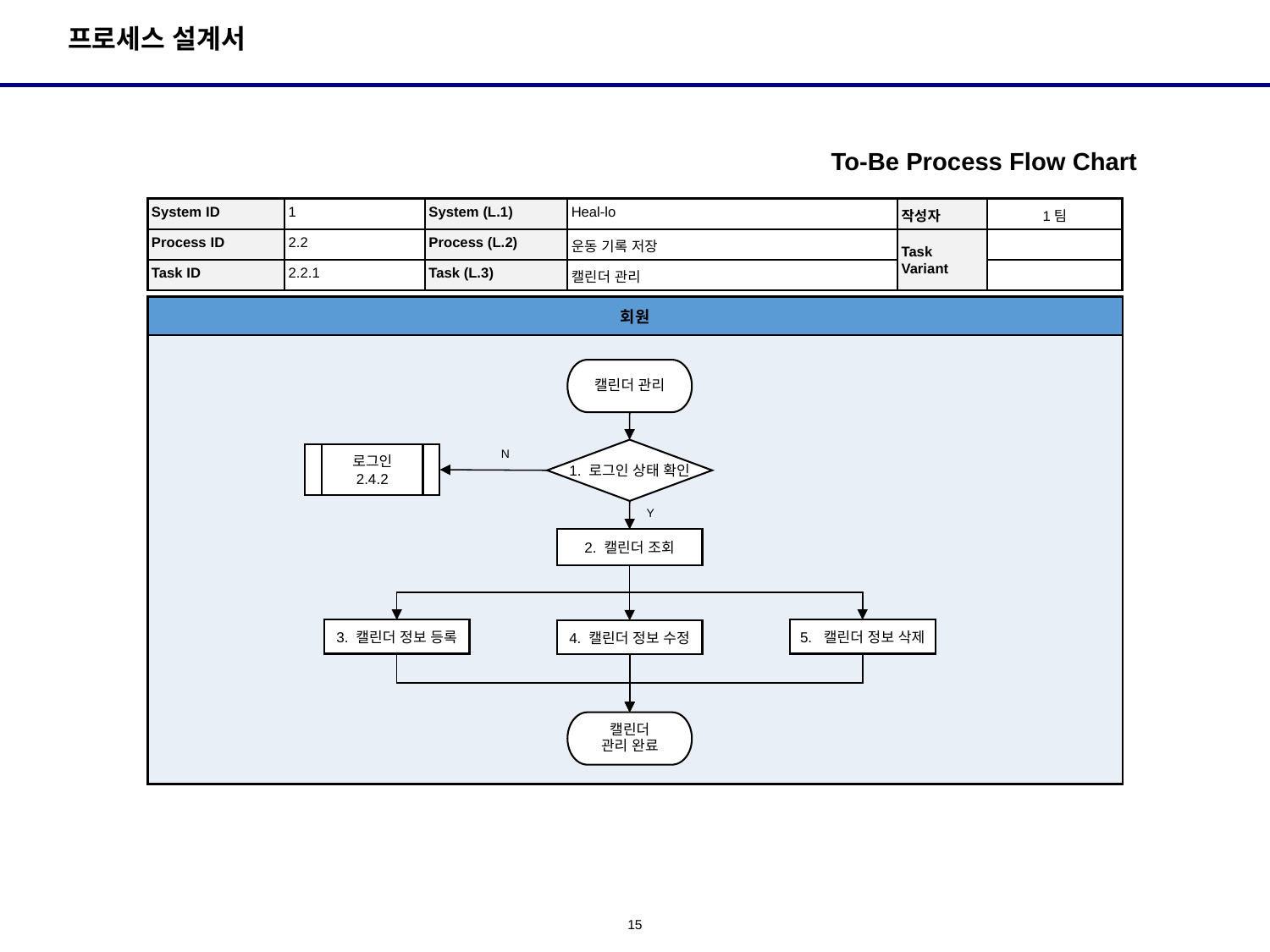

To-Be Process Flow Chart
| System ID | 1 | System (L.1) | Heal-lo | 작성자 | 1팀 |
| --- | --- | --- | --- | --- | --- |
| Process ID | 2.2 | Process (L.2) | 운동 기록 저장 | Task Variant |  |
| Task ID | 2.2.1 | Task (L.3) | 캘린더 관리 |  |  |
| 회원 |
| --- |
|  |
캘린더 관리
1. 로그인 상태 확인
N
로그인
2.4.2
Y
2. 캘린더 조회
3. 캘린더 정보 등록
5.  캘린더 정보 삭제
4. 캘린더 정보 수정
캘린더
관리 완료